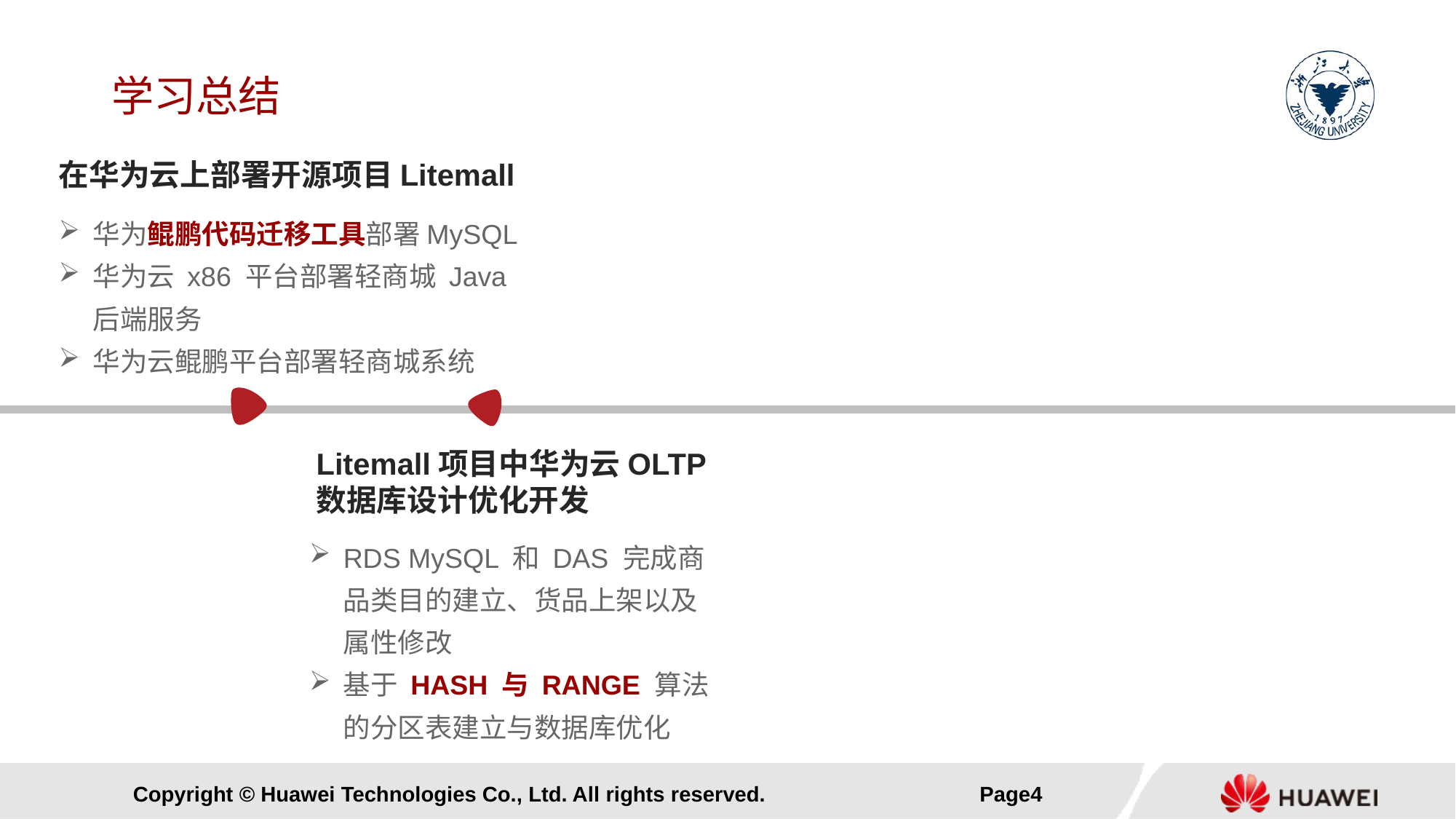

# 学习总结
在华为云上部署开源项目Litemall
华为鲲鹏代码迁移工具部署MySQL
华为云 x86 平台部署轻商城 Java 后端服务
华为云鲲鹏平台部署轻商城系统

Litemall项目中华为云OLTP数据库设计优化开发
RDS MySQL 和 DAS 完成商品类目的建立、货品上架以及属性修改
基于 HASH 与 RANGE 算法的分区表建立与数据库优化
Page4